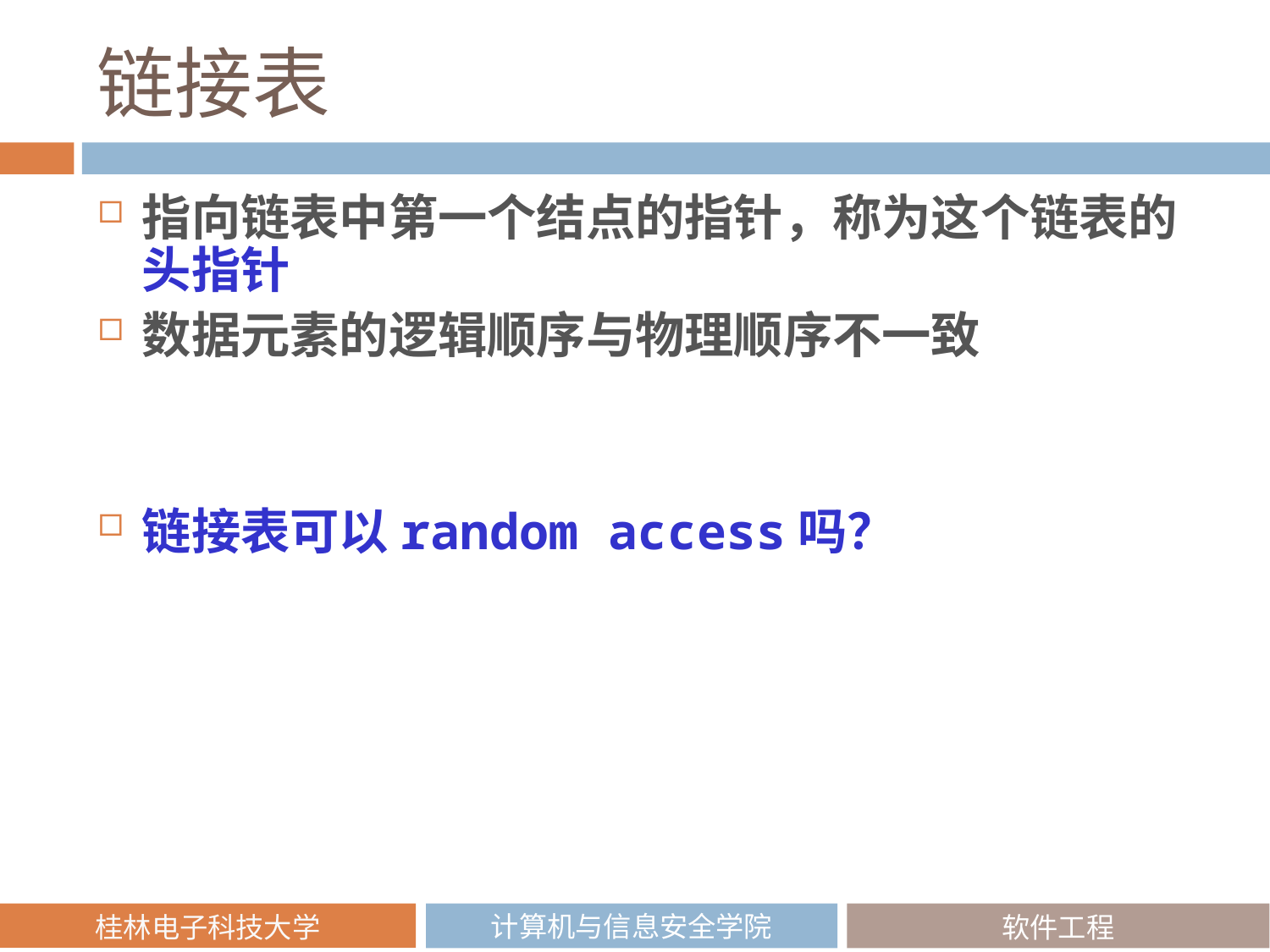

# 链接表
指向链表中第一个结点的指针，称为这个链表的头指针
数据元素的逻辑顺序与物理顺序不一致

链接表可以random access吗？